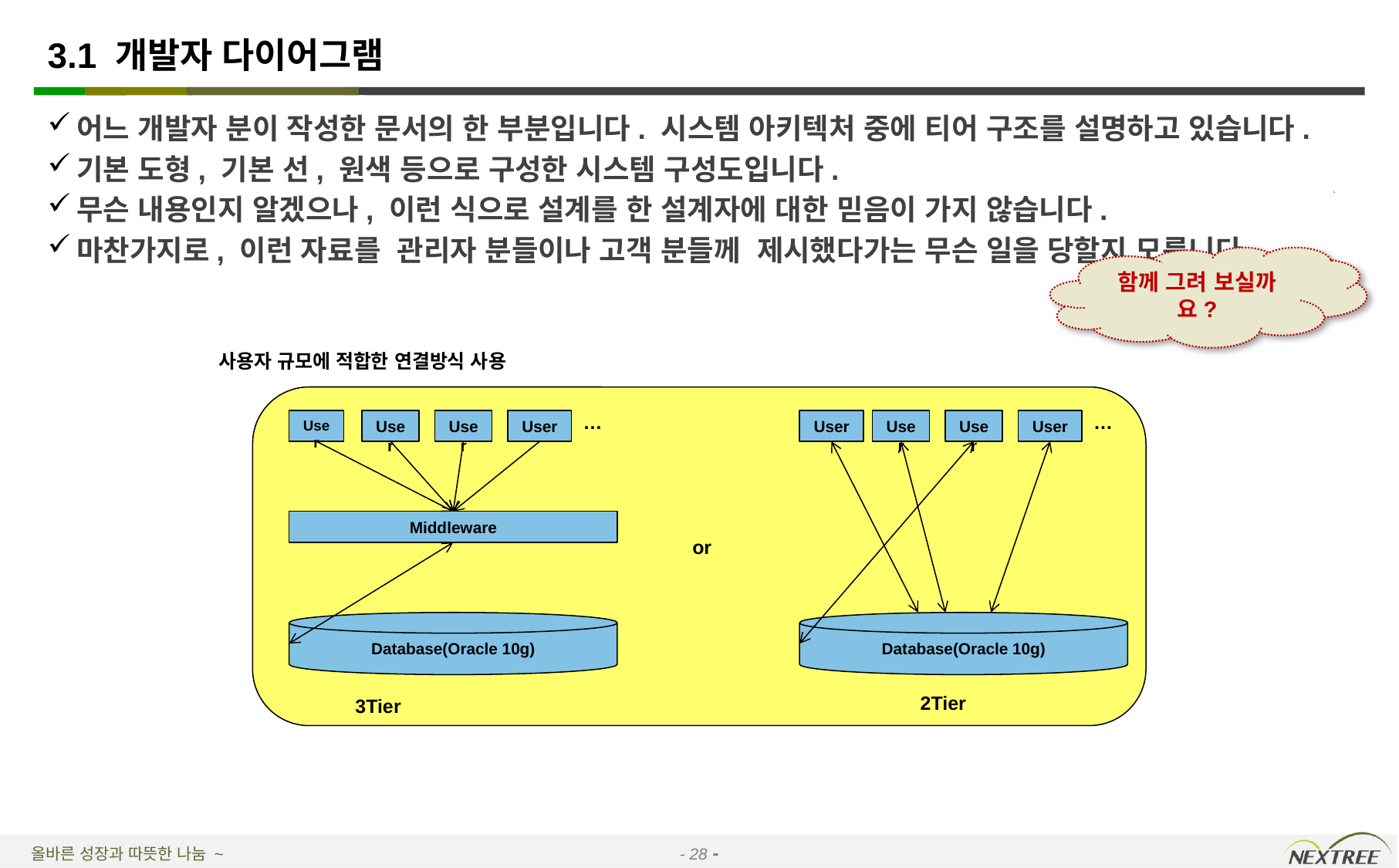

# 3.1 개발자 다이어그램
어느 개발자 분이 작성한 문서의 한 부분입니다. 시스템 아키텍처 중에 티어 구조를 설명하고 있습니다.
기본 도형, 기본 선, 원색 등으로 구성한 시스템 구성도입니다.
무슨 내용인지 알겠으나, 이런 식으로 설계를 한 설계자에 대한 믿음이 가지 않습니다.
마찬가지로, 이런 자료를  관리자 분들이나 고객 분들께  제시했다가는 무슨 일을 당할지 모릅니다.
함께 그려 보실까요?
사용자 규모에 적합한 연결방식 사용

…
…
User
User
User
User
User
User
User
User
Middleware
or
Database(Oracle 10g)
Database(Oracle 10g)
2Tier
3Tier